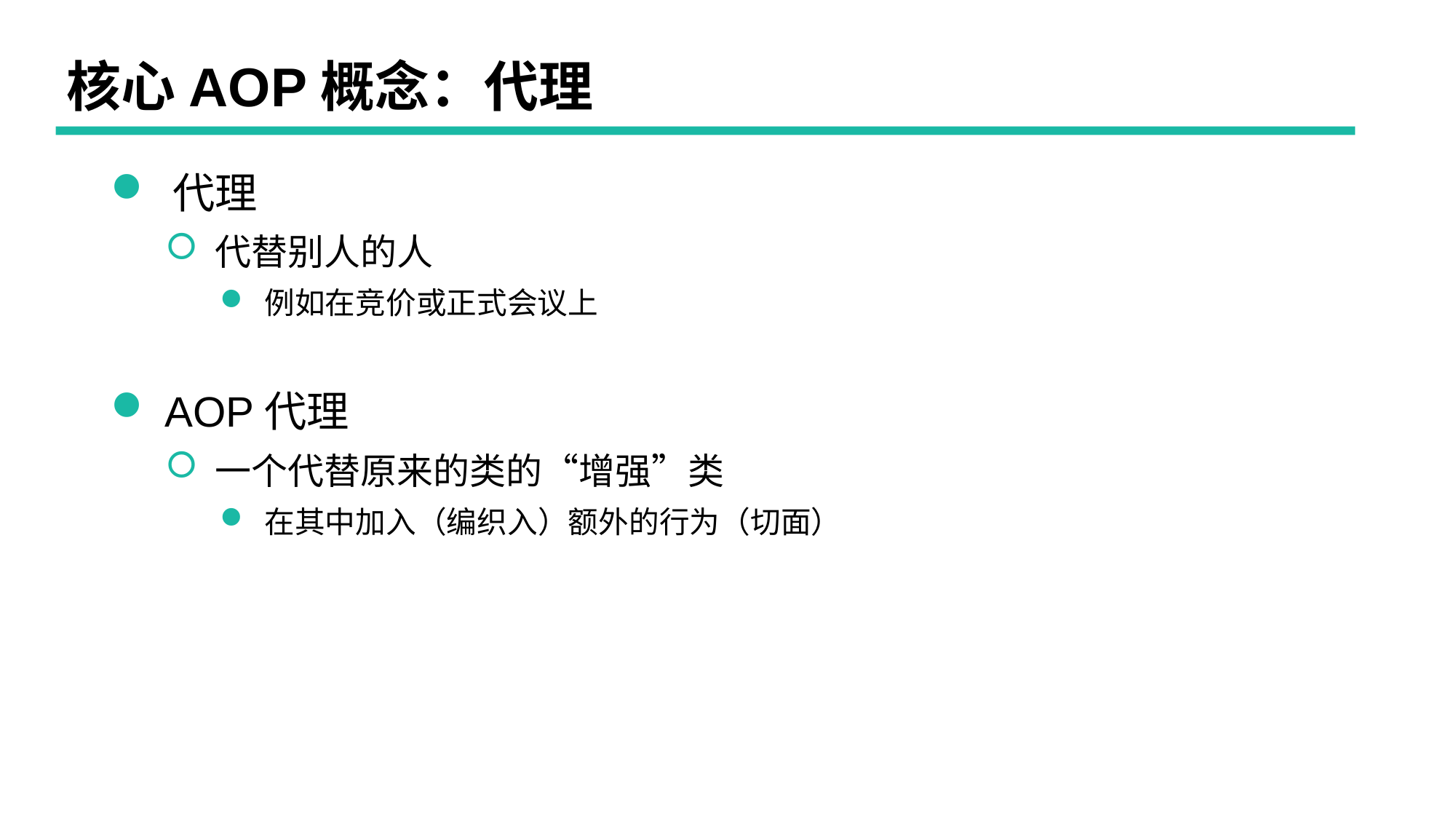

# 核心AOP概念：代理
 代理
 代替别人的人
 例如在竞价或正式会议上
 AOP代理
 一个代替原来的类的“增强”类
 在其中加入（编织入）额外的行为（切面）